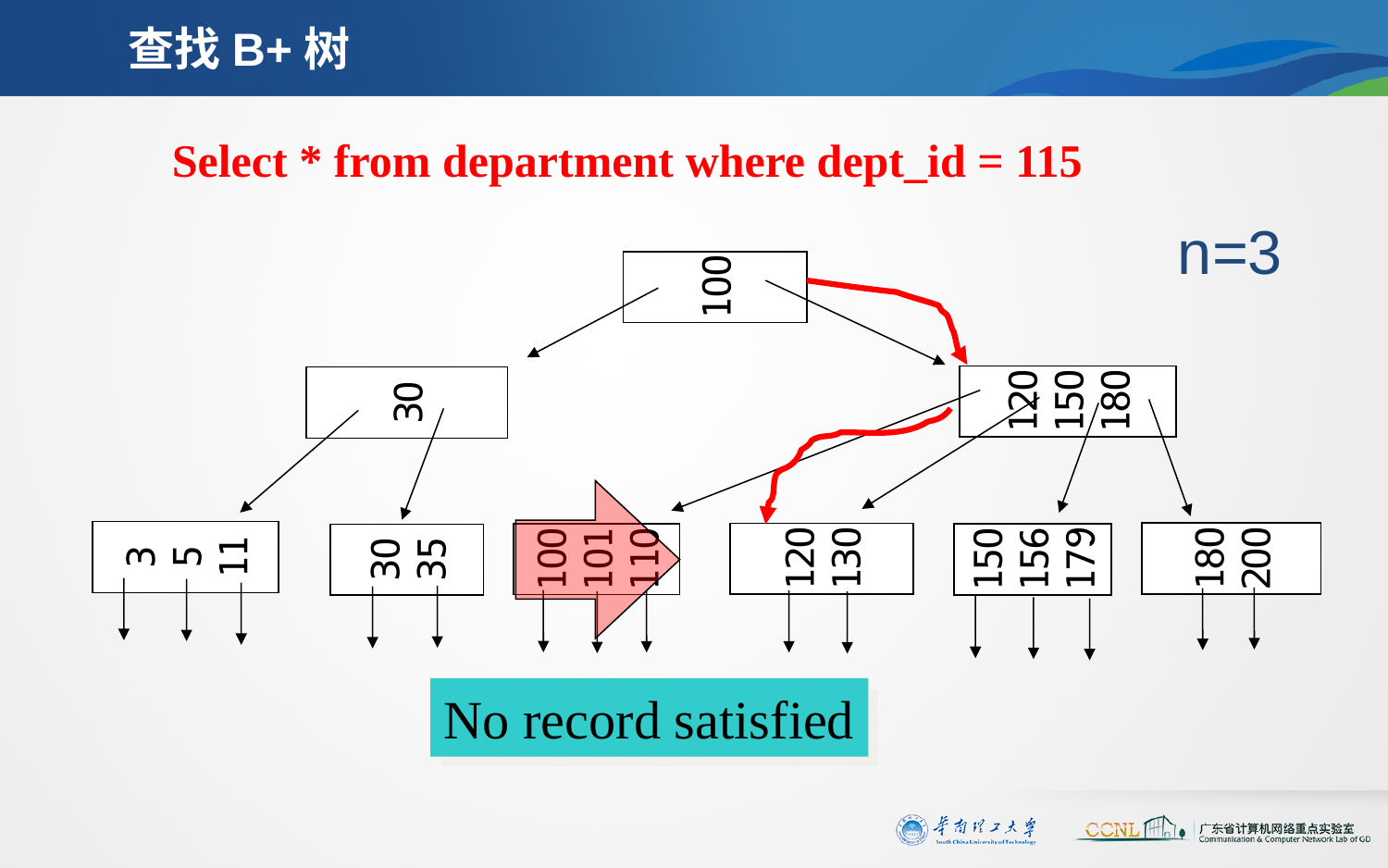

# 查找B+树
Select * from department where dept_id = 115
100
n=3

120
150
180
30

3
5
11
120
130
180
200
100
101
110

150
156
179
30
35

No record satisfied